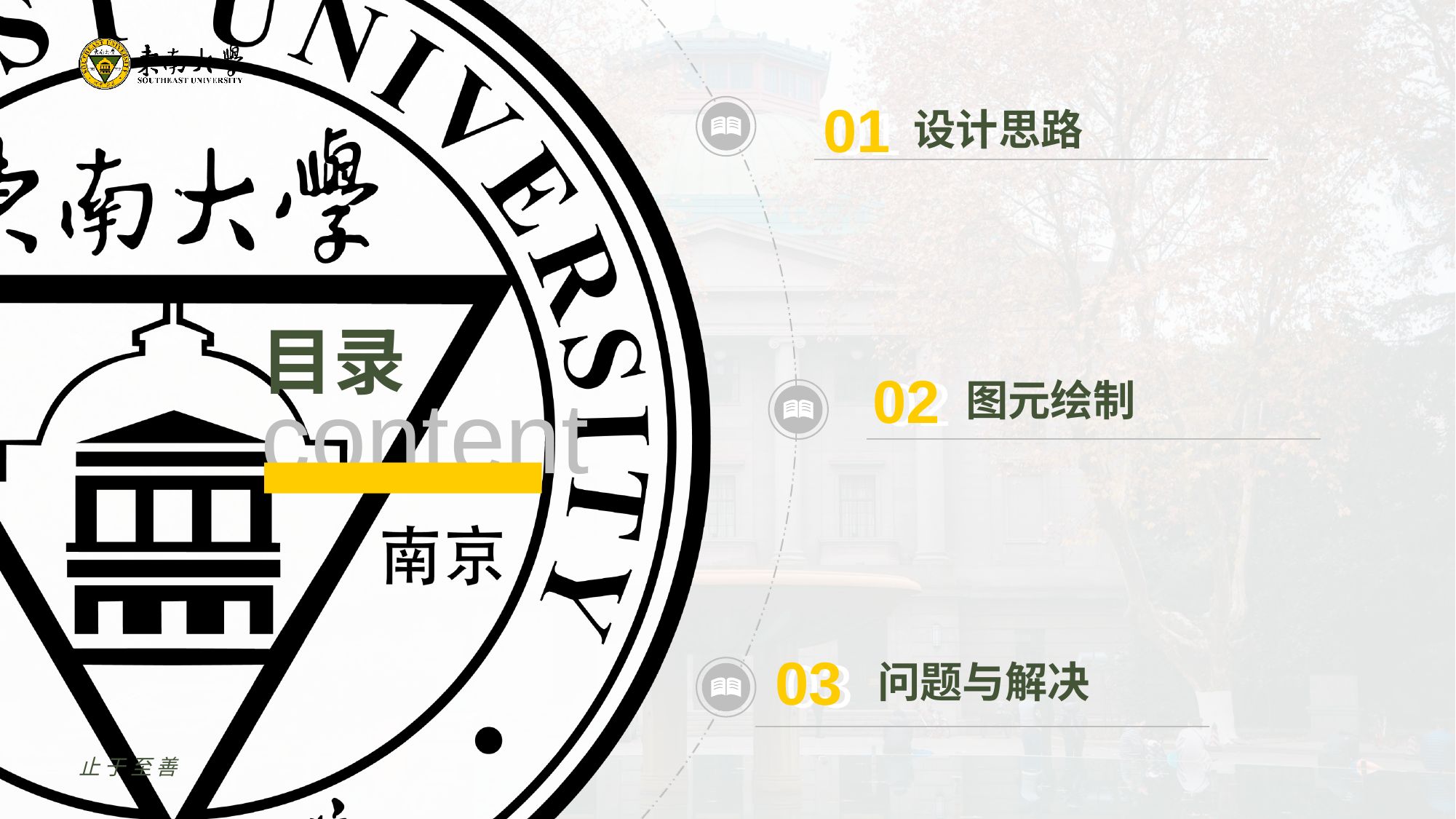

01
01

设计思路
02
02
图元绘制

03
03
问题与解决

止于至善